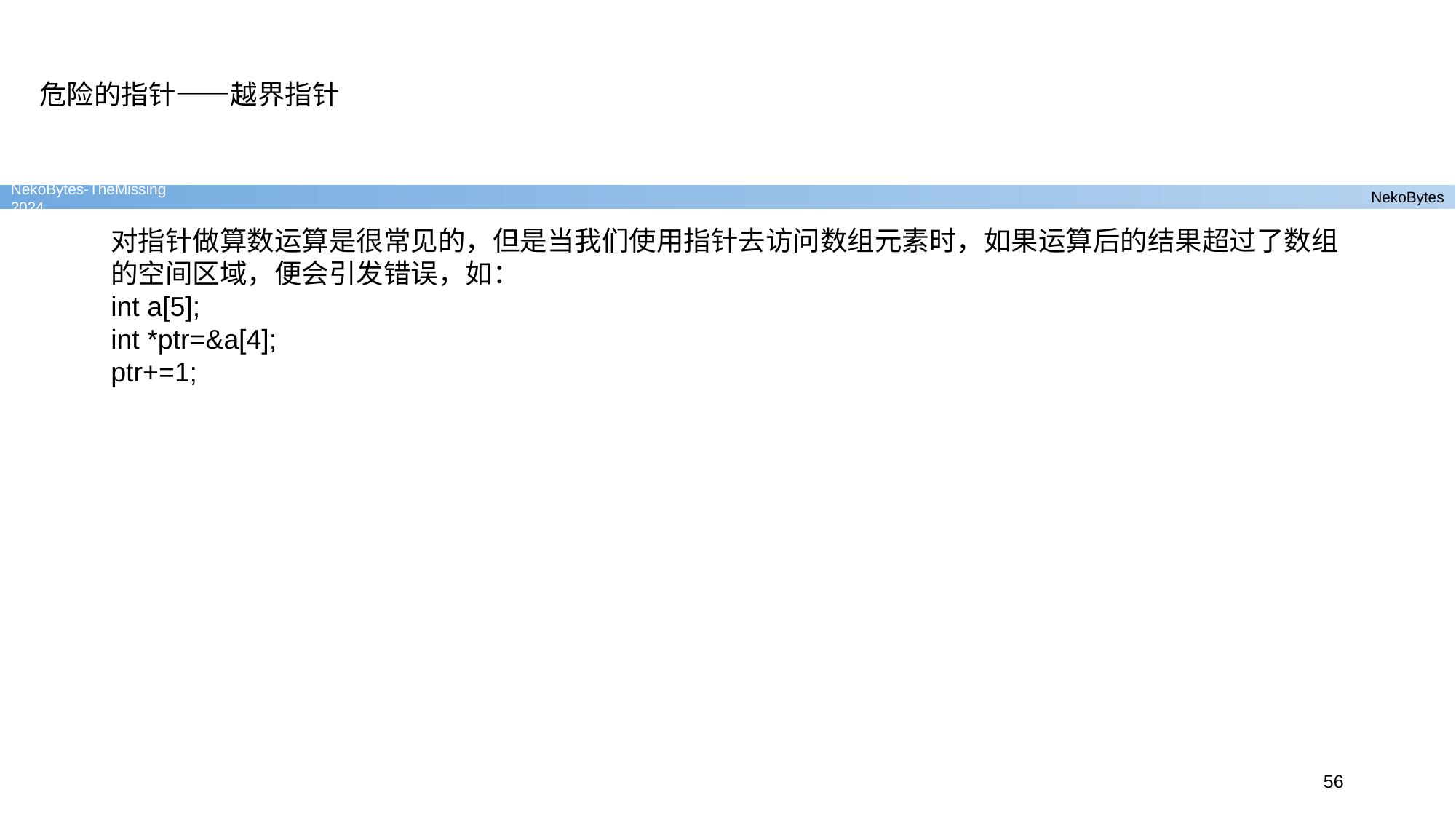

# 危险的指针——越界指针
对指针做算数运算是很常见的，但是当我们使用指针去访问数组元素时，如果运算后的结果超过了数组的空间区域，便会引发错误，如：
int a[5];
int *ptr=&a[4];
ptr+=1;
56